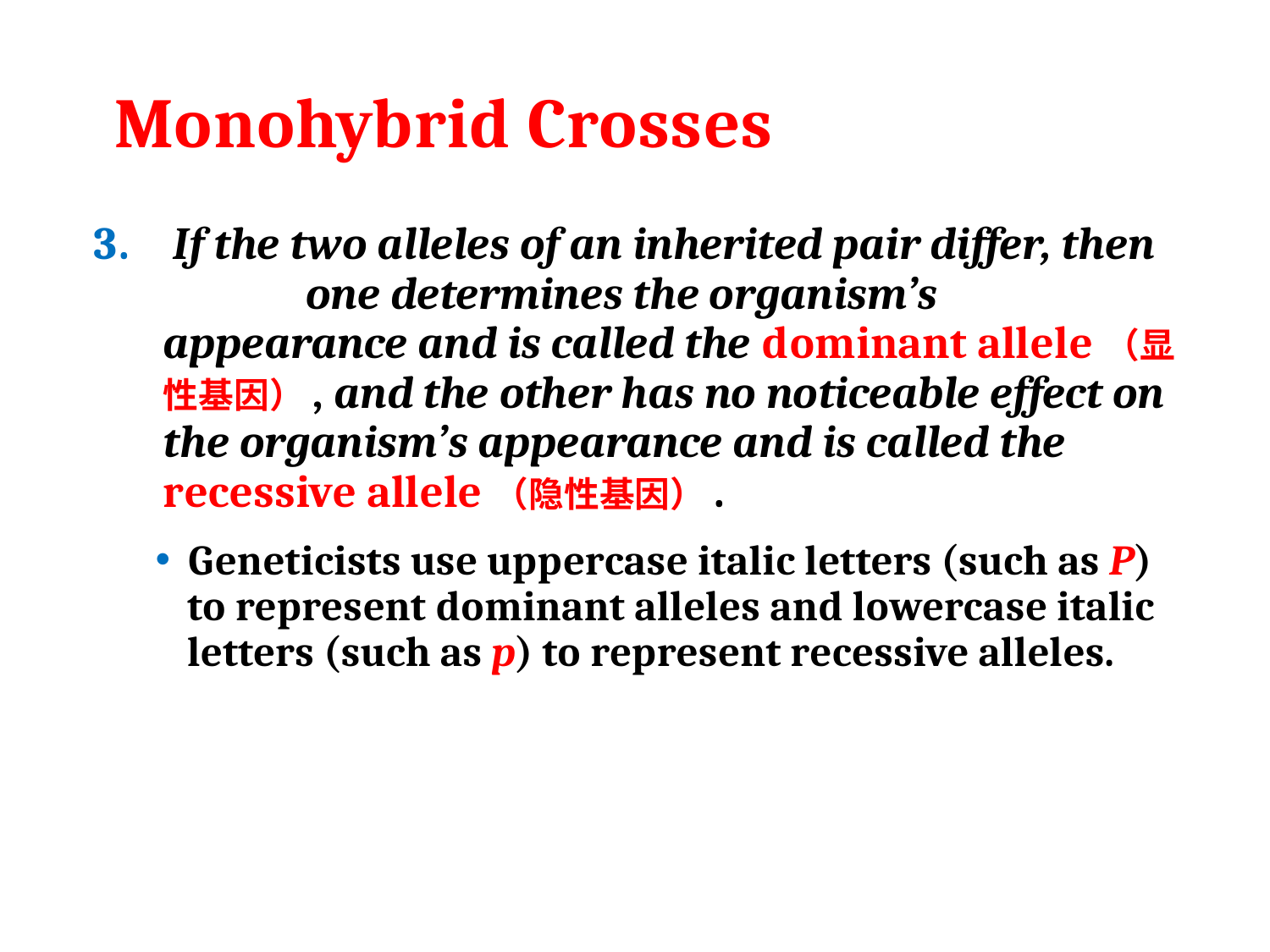

# Monohybrid Crosses
 If the two alleles of an inherited pair differ, then
	one determines the organism’s appearance and is called the dominant allele（显性基因）, and the other has no noticeable effect on the organism’s appearance and is called the recessive allele（隐性基因）.
Geneticists use uppercase italic letters (such as P) to represent dominant alleles and lowercase italic letters (such as p) to represent recessive alleles.